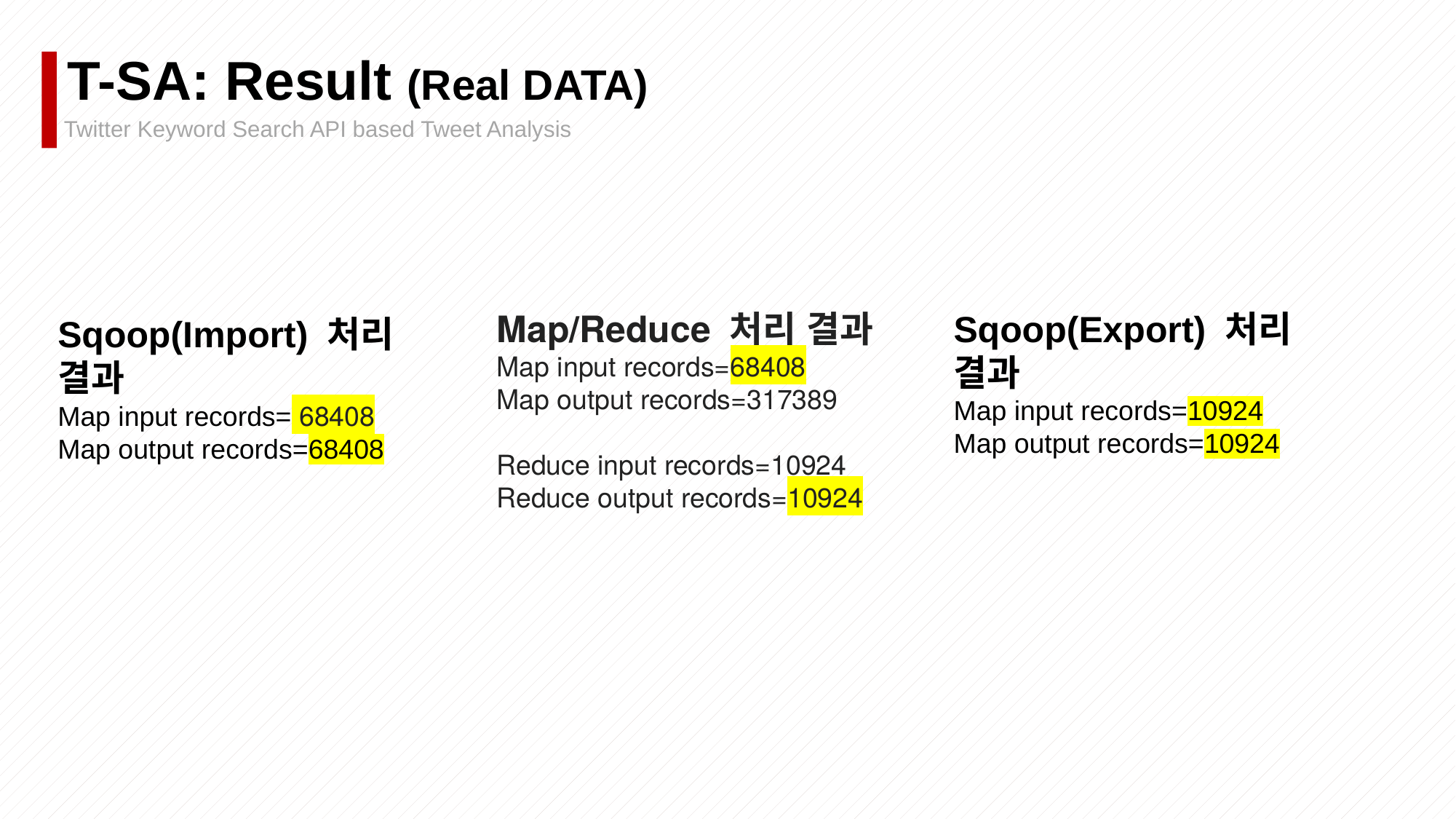

T-SA: Result (Real DATA)

Twitter Keyword Search API based Tweet Analysis
Map/Reduce 처리 결과
Map input records=68408
Map output records=317389
Reduce input records=10924
Reduce output records=10924
Sqoop(Export) 처리 결과
Map input records=10924
Map output records=10924
Sqoop(Import) 처리 결과
Map input records= 68408
Map output records=68408